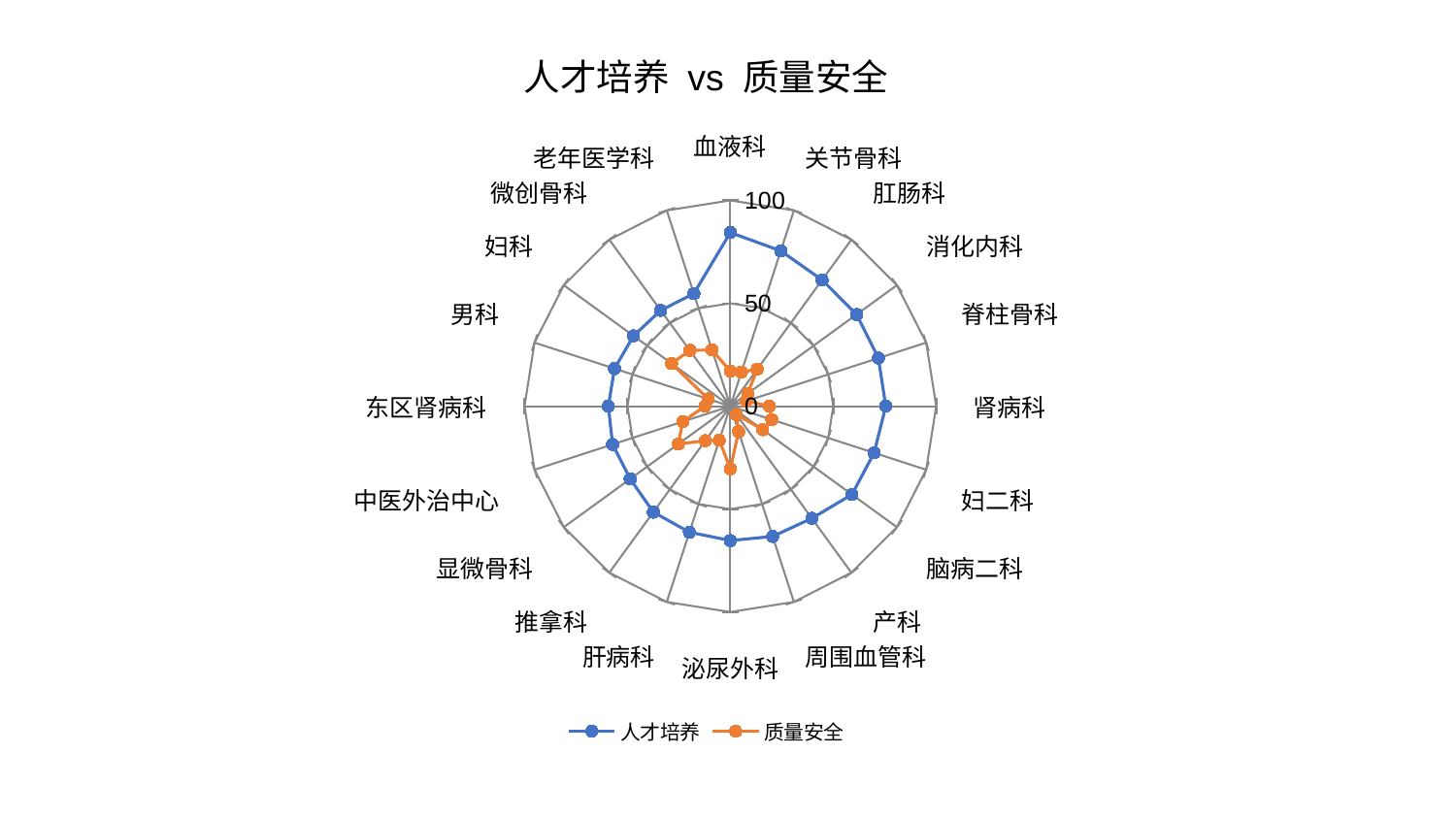

### Chart: 人才培养 vs 质量安全

| Category | 人才培养 | 质量安全 |
|---|---|---|
| 血液科 | 84.37218218112245 | 16.999522637937265 |
| 关节骨科 | 79.34434141451804 | 17.42904053746407 |
| 肛肠科 | 75.83685414687592 | 22.243531659747287 |
| 消化内科 | 75.8283273258149 | 10.456976796838266 |
| 脊柱骨科 | 75.6007883653566 | 8.201504026658462 |
| 肾病科 | 75.50771437373781 | 19.018013198054696 |
| 妇二科 | 73.432106539045 | 21.157313979906853 |
| 脑病二科 | 73.00667005358784 | 19.425177259580856 |
| 产科 | 67.36976872866934 | 5.027740530595542 |
| 周围血管科 | 66.54192121287763 | 12.989594029362035 |
| 泌尿外科 | 65.29946907657724 | 30.452797761024005 |
| 肝病科 | 64.37488780134093 | 17.374369283926463 |
| 推拿科 | 63.654285720355354 | 20.73650885905284 |
| 显微骨科 | 60.146203379238976 | 31.266453322815018 |
| 中医外治中心 | 60.137255062551105 | 24.271182556136772 |
| 东区肾病科 | 59.26843856128114 | 12.342254421215298 |
| 男科 | 59.169167624336474 | 11.274406424165841 |
| 妇科 | 58.13871275783331 | 35.29941768756632 |
| 微创骨科 | 57.55171141744241 | 33.51220068248155 |
| 老年医学科 | 57.48499673050418 | 28.722291221541656 |
85